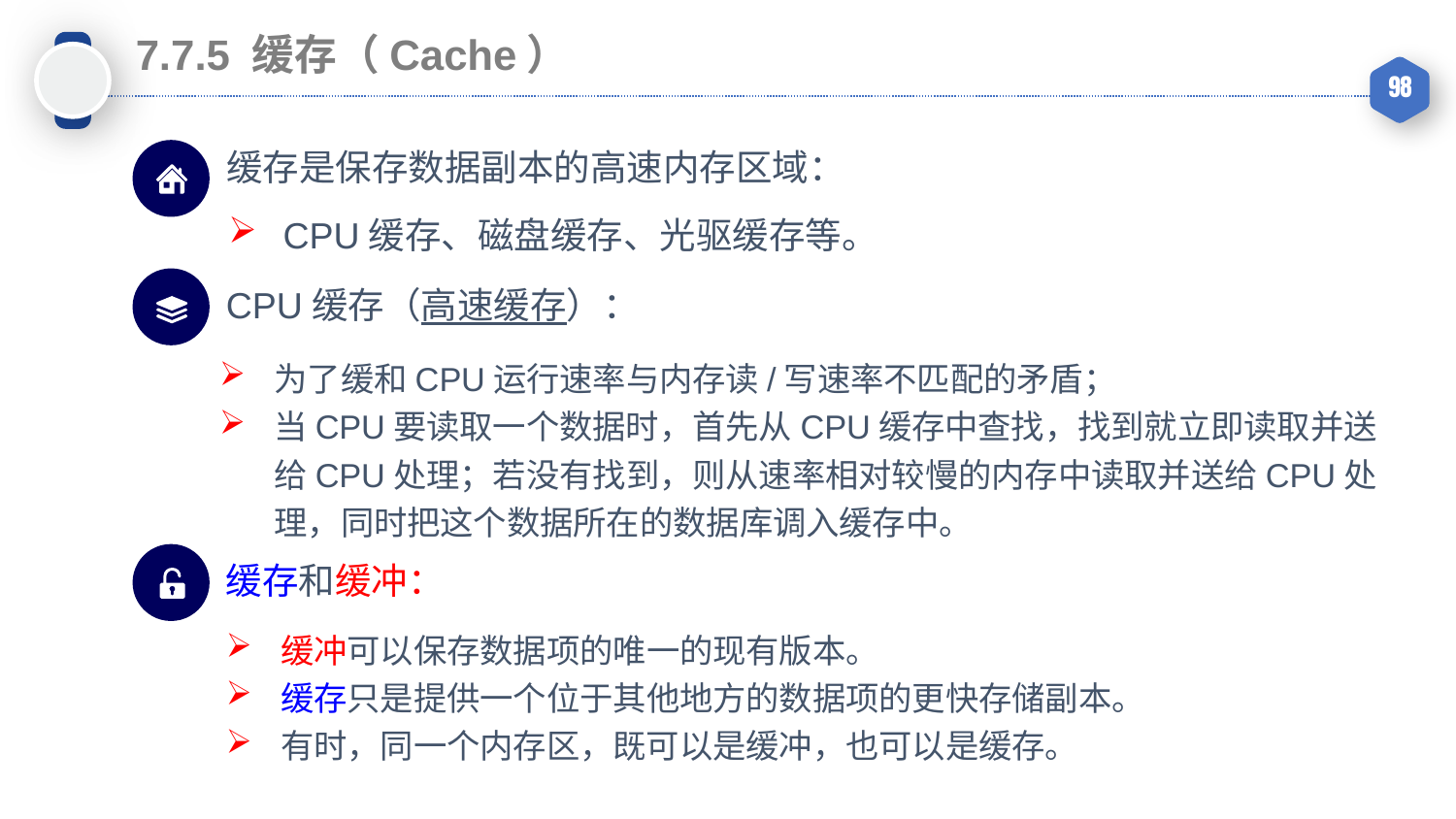

7.7.5 缓存（Cache）

缓存是保存数据副本的高速内存区域：

CPU缓存、磁盘缓存、光驱缓存等。

CPU缓存（高速缓存）：

为了缓和CPU运行速率与内存读/写速率不匹配的矛盾；
当CPU要读取一个数据时，首先从CPU缓存中查找，找到就立即读取并送给CPU处理；若没有找到，则从速率相对较慢的内存中读取并送给CPU处理，同时把这个数据所在的数据库调入缓存中。

缓存和缓冲：

缓冲可以保存数据项的唯一的现有版本。
缓存只是提供一个位于其他地方的数据项的更快存储副本。
有时，同一个内存区，既可以是缓冲，也可以是缓存。